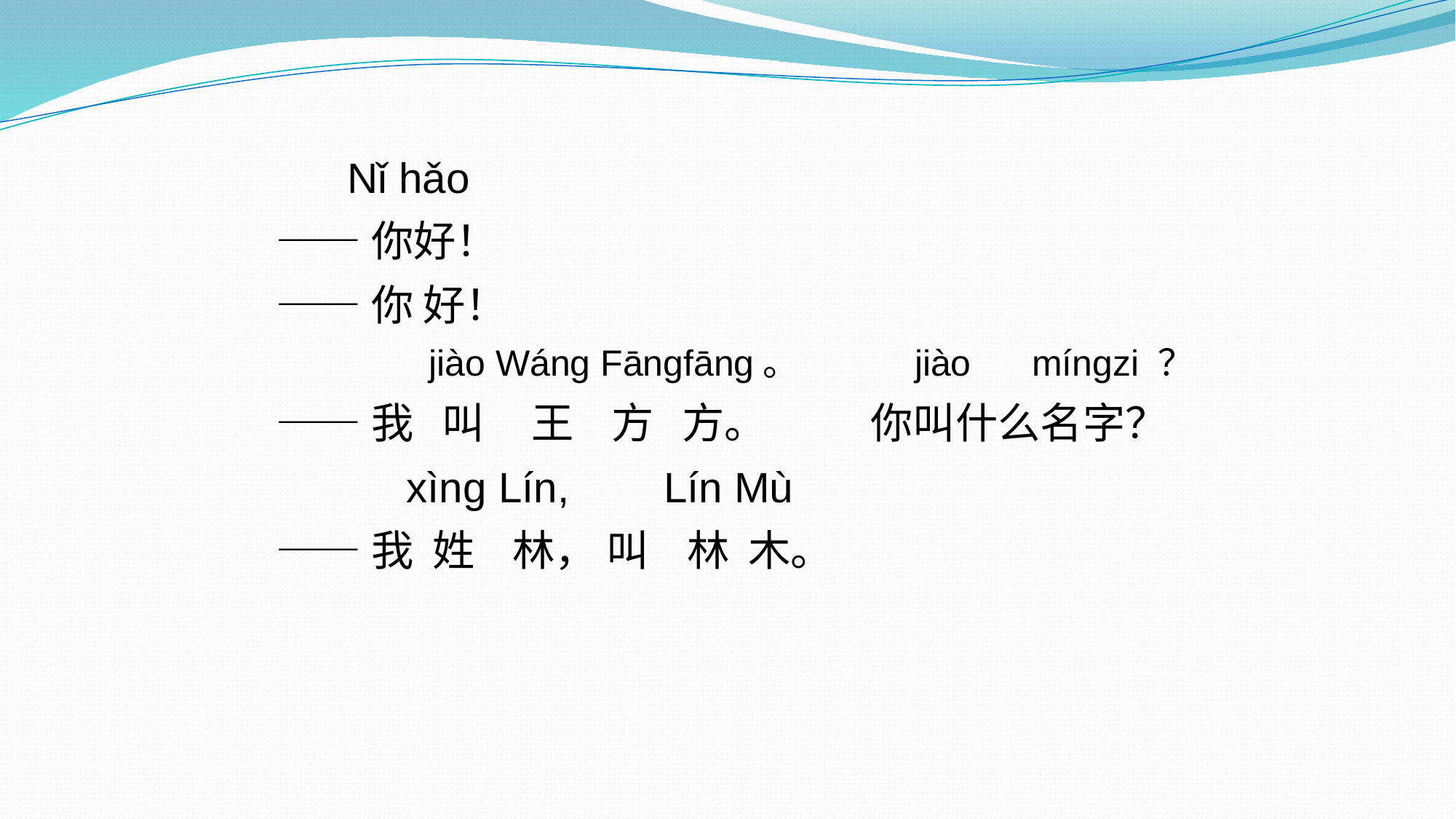

Nǐ hǎo
——你好！
——你 好！
               jiào Wáng Fāngfāng。             jiào      míngzi ？
——我   叫     王    方   方。           你叫什么名字？
           xìng Lín,        Lín Mù
——我  姓    林， 叫    林  木。